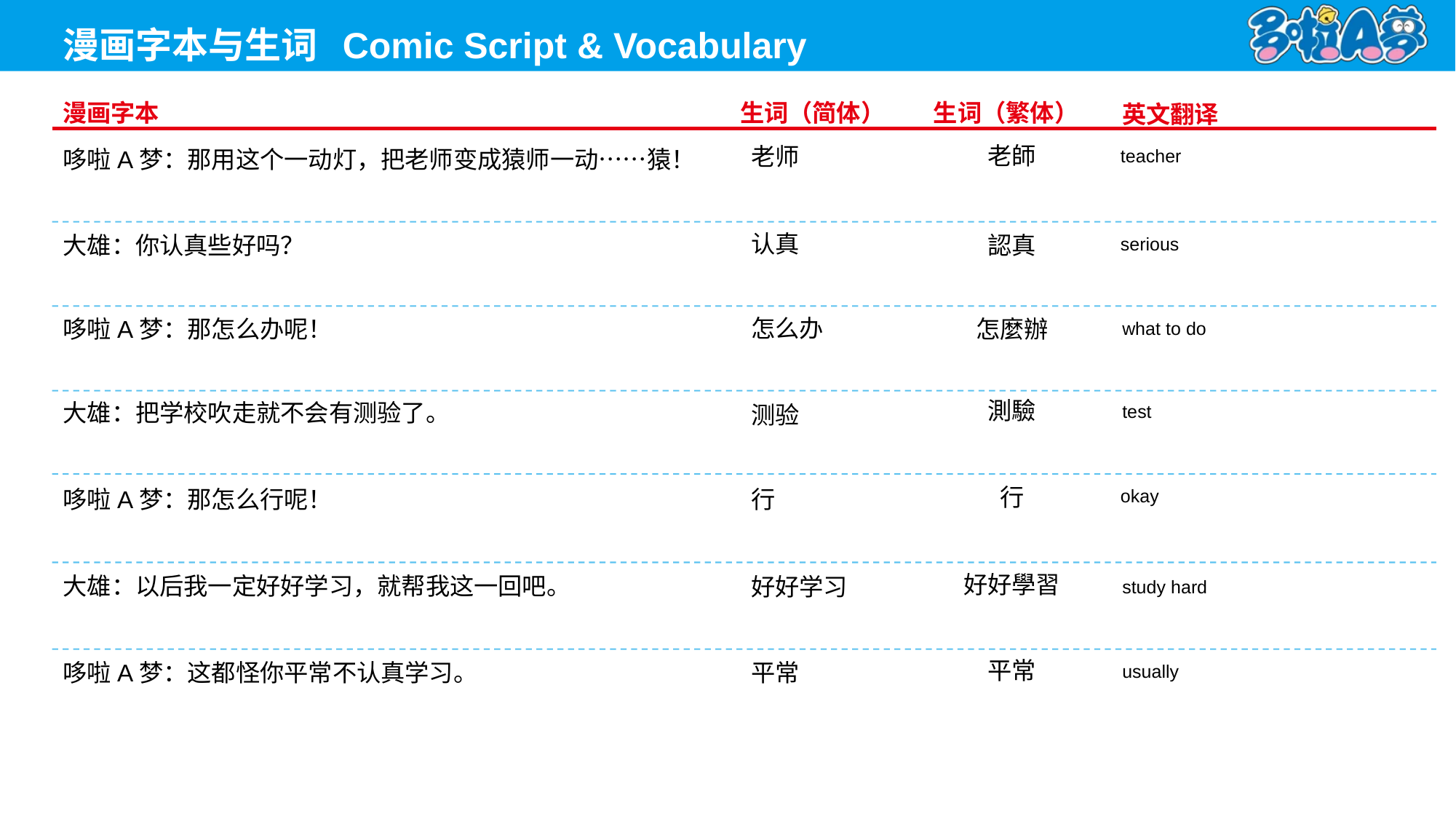

teacher
老師
老师
哆啦A梦：那用这个一动灯，把老师变成猿师一动……猿！

serious
认真
認真
大雄：你认真些好吗？

what to do
怎么办
怎麼辦
哆啦A梦：那怎么办呢！

測驗
test
测验
大雄：把学校吹走就不会有测验了。

okay
行
行
哆啦A梦：那怎么行呢！

好好學習
study hard
好好学习
大雄：以后我一定好好学习，就帮我这一回吧。

平常
usually
平常
哆啦A梦：这都怪你平常不认真学习。